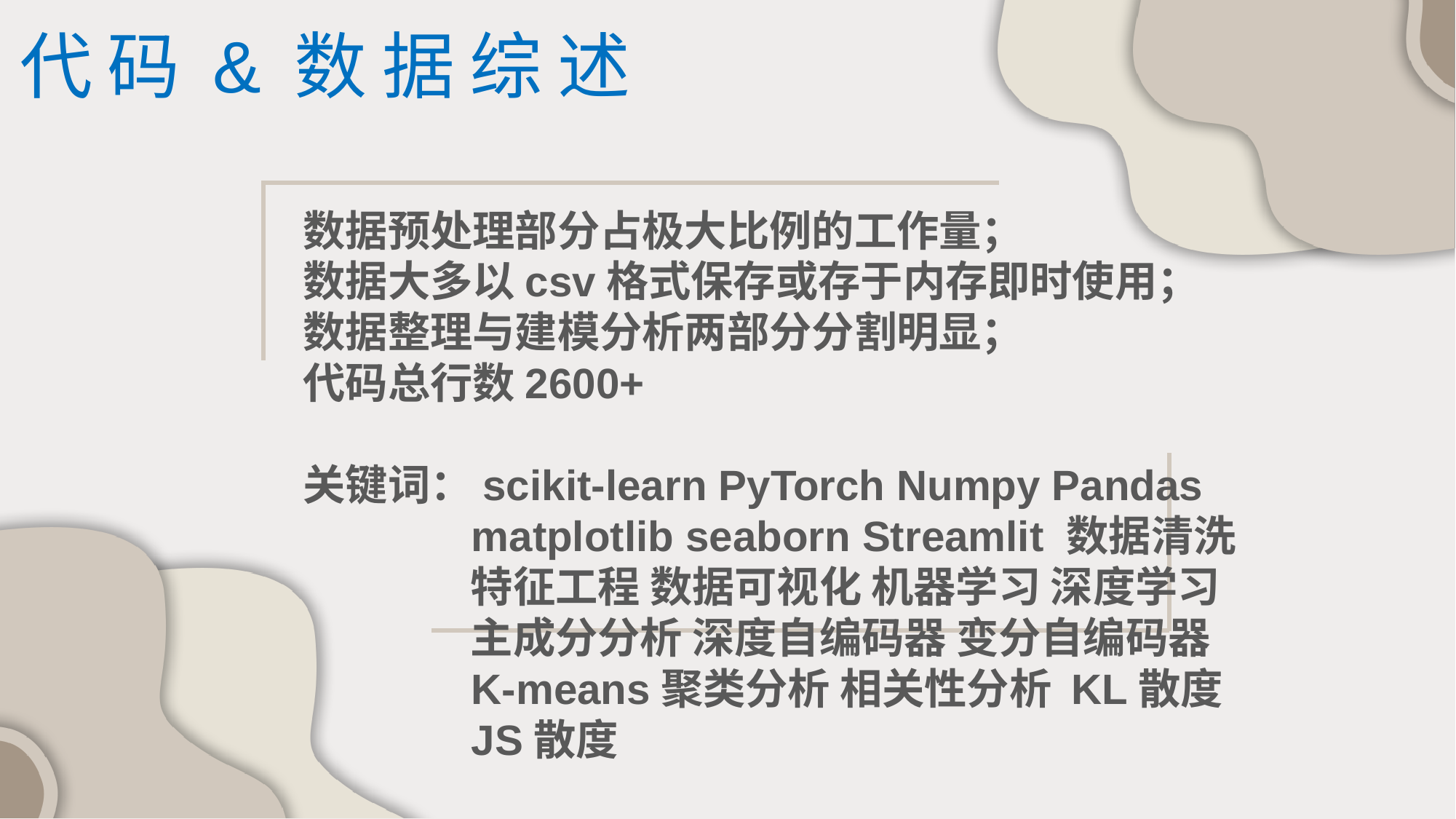

代码&数据综述
数据预处理部分占极大比例的工作量；
数据大多以csv格式保存或存于内存即时使用；
数据整理与建模分析两部分分割明显；
代码总行数2600+

关键词：scikit-learn PyTorch Numpy Pandas
	     matplotlib seaborn Streamlit 数据清洗
	     特征工程 数据可视化 机器学习 深度学习
	     主成分分析 深度自编码器 变分自编码器
	     K-means聚类分析 相关性分析 KL散度
 	     JS散度